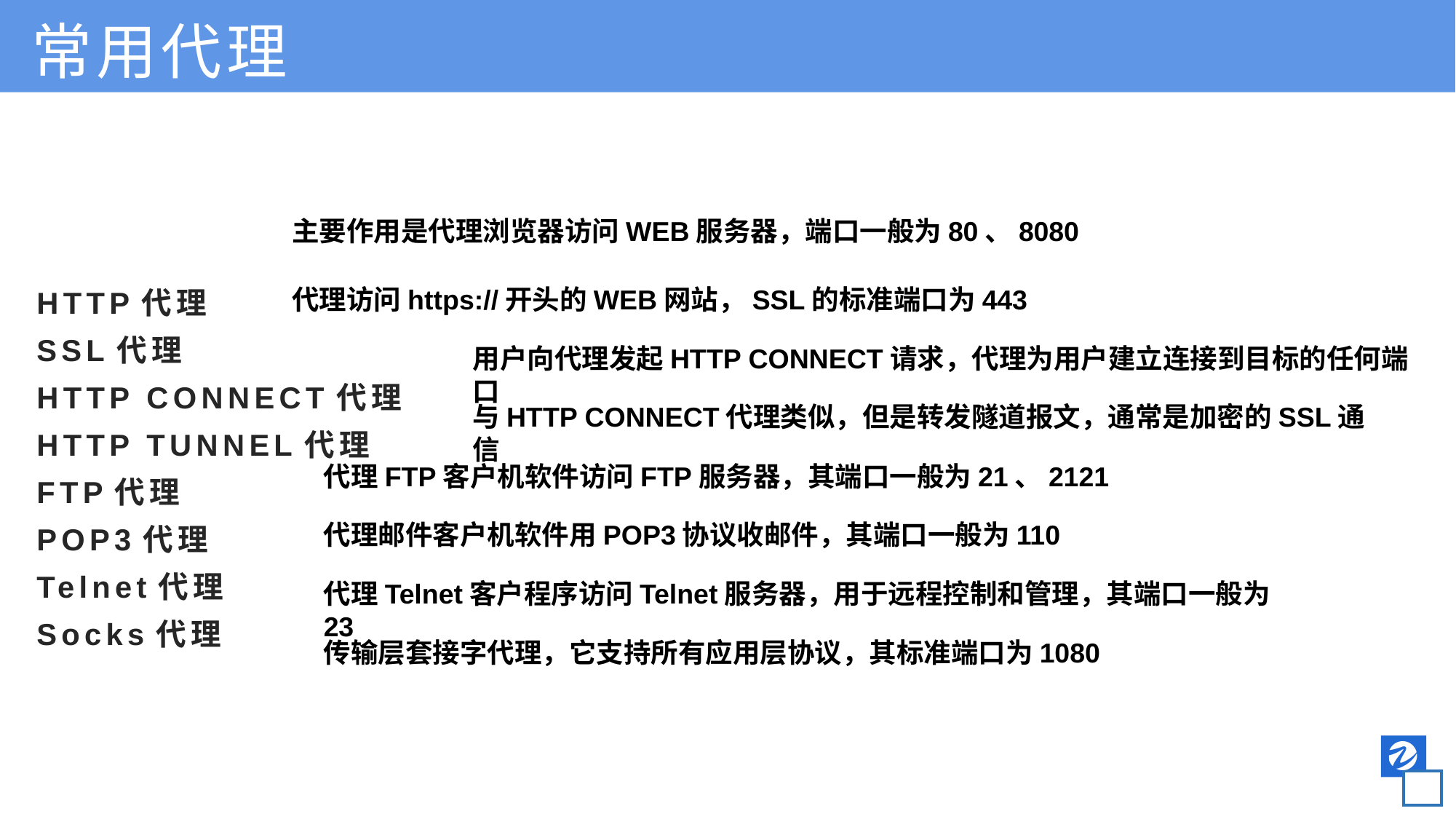

常用代理
HTTP代理
SSL代理
HTTP CONNECT代理
HTTP TUNNEL代理
FTP代理
POP3代理
Telnet代理
Socks代理
主要作用是代理浏览器访问WEB服务器，端口一般为80、8080
代理访问https://开头的WEB网站，SSL的标准端口为443
用户向代理发起HTTP CONNECT请求，代理为用户建立连接到目标的任何端口
与HTTP CONNECT代理类似，但是转发隧道报文，通常是加密的SSL通信
代理FTP客户机软件访问FTP服务器，其端口一般为21、2121
代理邮件客户机软件用POP3协议收邮件，其端口一般为110
代理Telnet客户程序访问Telnet服务器，用于远程控制和管理，其端口一般为23
传输层套接字代理，它支持所有应用层协议，其标准端口为1080